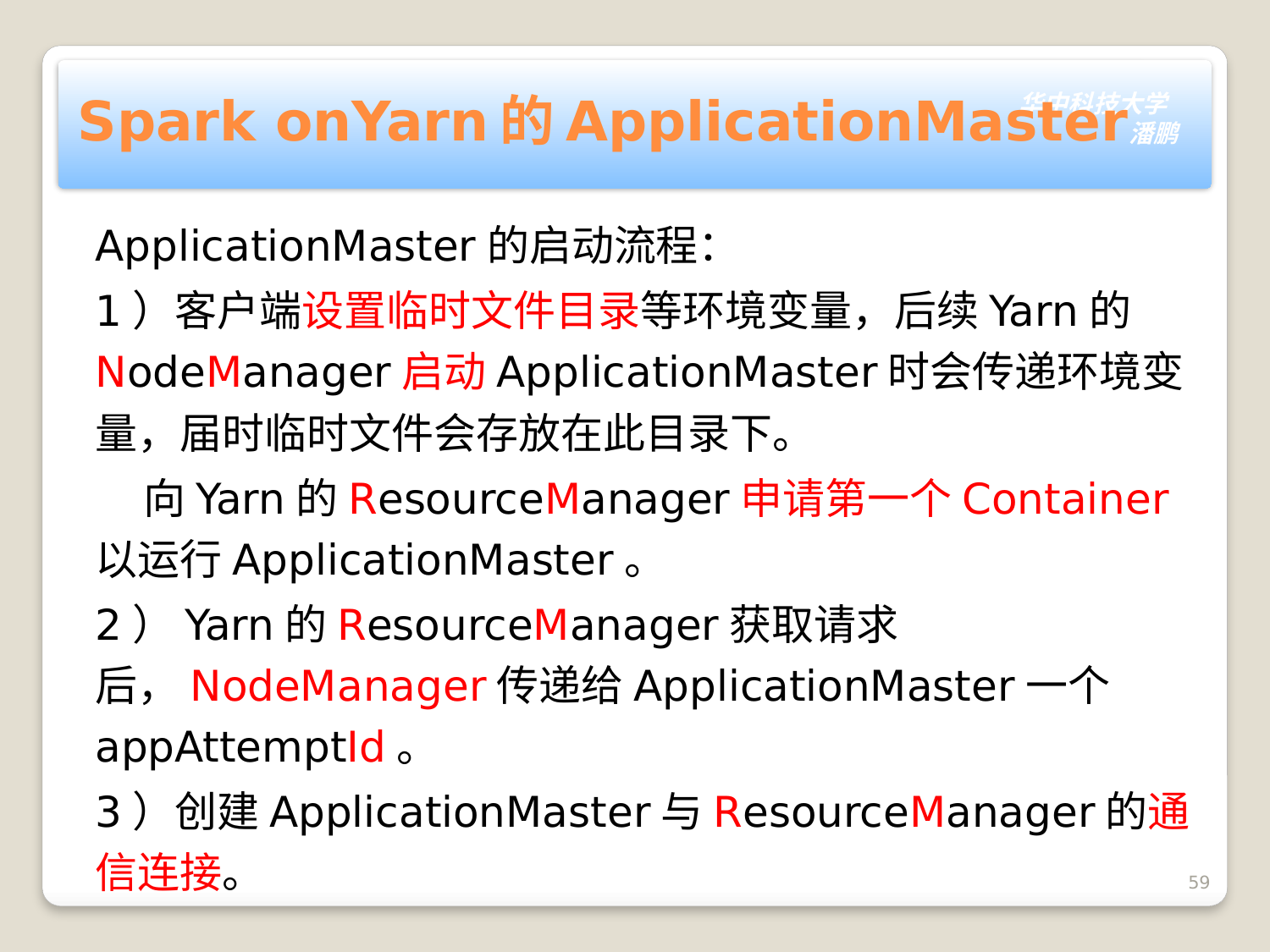

# Spark onYarn的ApplicationMaster
ApplicationMaster的启动流程：
1）客户端设置临时文件目录等环境变量，后续Yarn的NodeManager启动ApplicationMaster时会传递环境变量，届时临时文件会存放在此目录下。
    向Yarn的ResourceManager申请第一个Container以运行ApplicationMaster。
2）Yarn的ResourceManager获取请求后，NodeManager传递给ApplicationMaster一个appAttemptId。
3）创建ApplicationMaster与ResourceManager的通信连接。
59